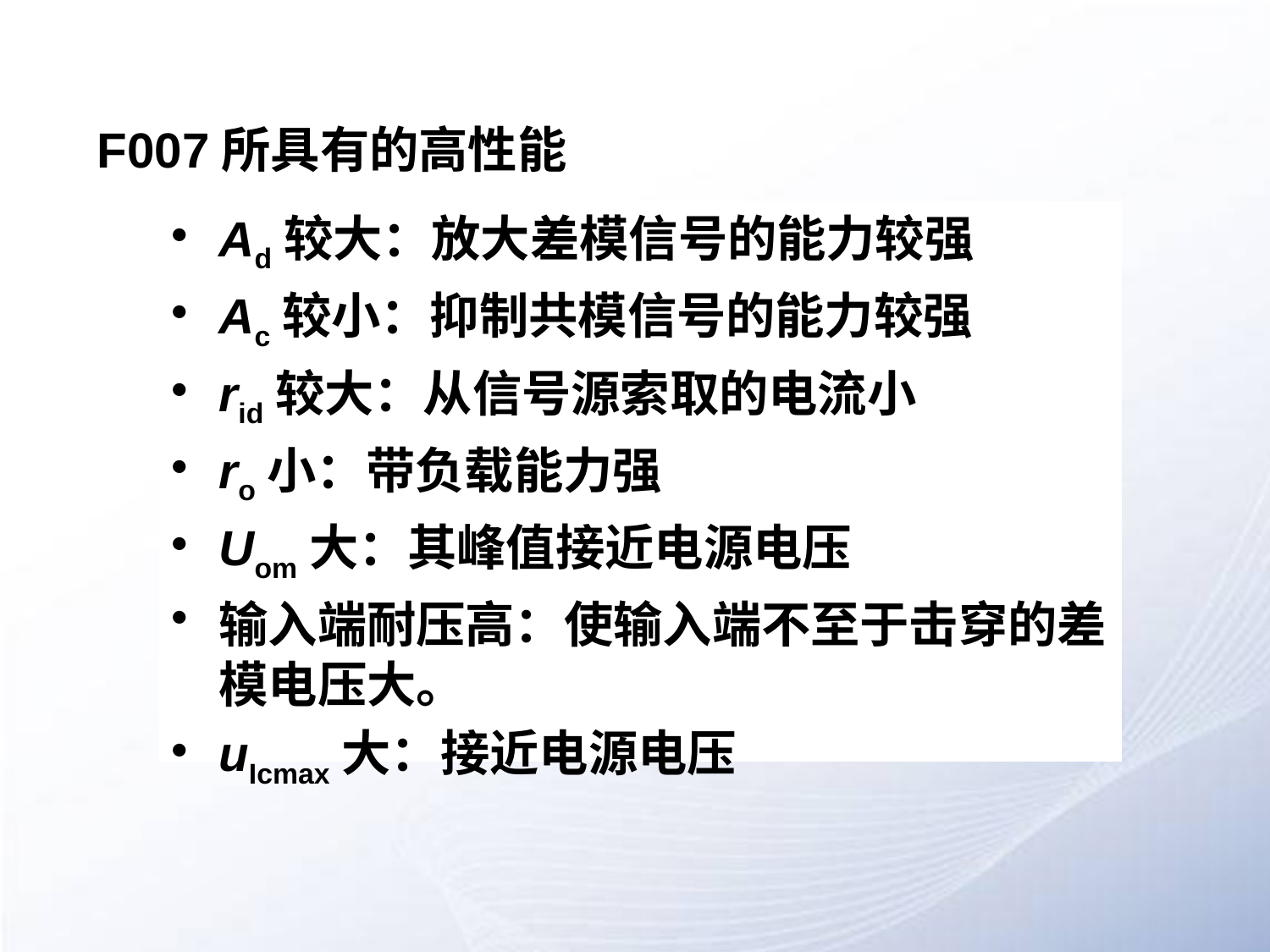

# F007所具有的高性能
Ad较大：放大差模信号的能力较强
Ac较小：抑制共模信号的能力较强
rid较大：从信号源索取的电流小
ro小：带负载能力强
Uom大：其峰值接近电源电压
输入端耐压高：使输入端不至于击穿的差模电压大。
uIcmax大：接近电源电压